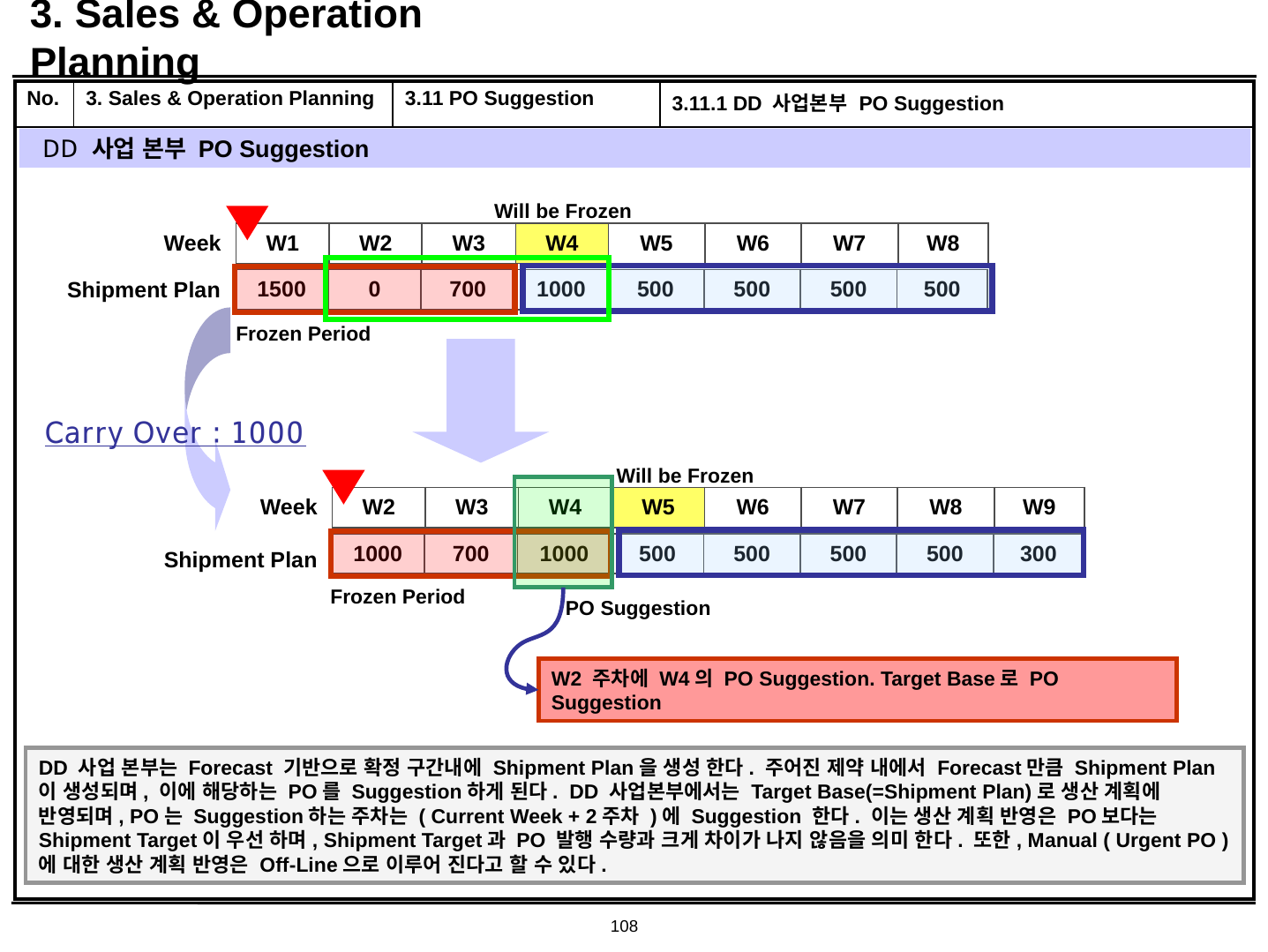

# 3. Sales & Operation Planning
| No. | 3. Sales & Operation Planning | 3.11 PO Suggestion | 3.11.1 DD 사업본부 PO Suggestion |
| --- | --- | --- | --- |
|  |  |  |  |
DD 사업 본부 PO Suggestion

Will be Frozen

Week
| W1 | W2 | W3 | W4 | W5 | W6 | W7 | W8 |
| --- | --- | --- | --- | --- | --- | --- | --- |

Shipment Plan
| 1500 | 0 | 700 | 1000 | 500 | 500 | 500 | 500 |
| --- | --- | --- | --- | --- | --- | --- | --- |

Frozen Period

Carry Over : 1000
Will be Frozen

Week
| W2 | W3 | W4 | W5 | W6 | W7 | W8 | W9 |
| --- | --- | --- | --- | --- | --- | --- | --- |

| 1000 | 700 | 1000 | 500 | 500 | 500 | 500 | 300 |
| --- | --- | --- | --- | --- | --- | --- | --- |
Shipment Plan
Frozen Period
PO Suggestion
W2 주차에 W4의 PO Suggestion. Target Base로 PO Suggestion
DD 사업 본부는 Forecast 기반으로 확정 구간내에 Shipment Plan을 생성 한다. 주어진 제약 내에서 Forecast만큼 Shipment Plan이 생성되며, 이에 해당하는 PO를 Suggestion하게 된다.  DD 사업본부에서는 Target Base(=Shipment Plan)로 생산 계획에 반영되며, PO는 Suggestion하는 주차는 ( Current Week + 2주차 )에 Suggestion 한다. 이는 생산 계획 반영은 PO보다는 Shipment Target이 우선 하며, Shipment Target과 PO 발행 수량과 크게 차이가 나지 않음을 의미 한다. 또한, Manual ( Urgent PO )에 대한 생산 계획 반영은 Off-Line으로 이루어 진다고 할 수 있다.
108